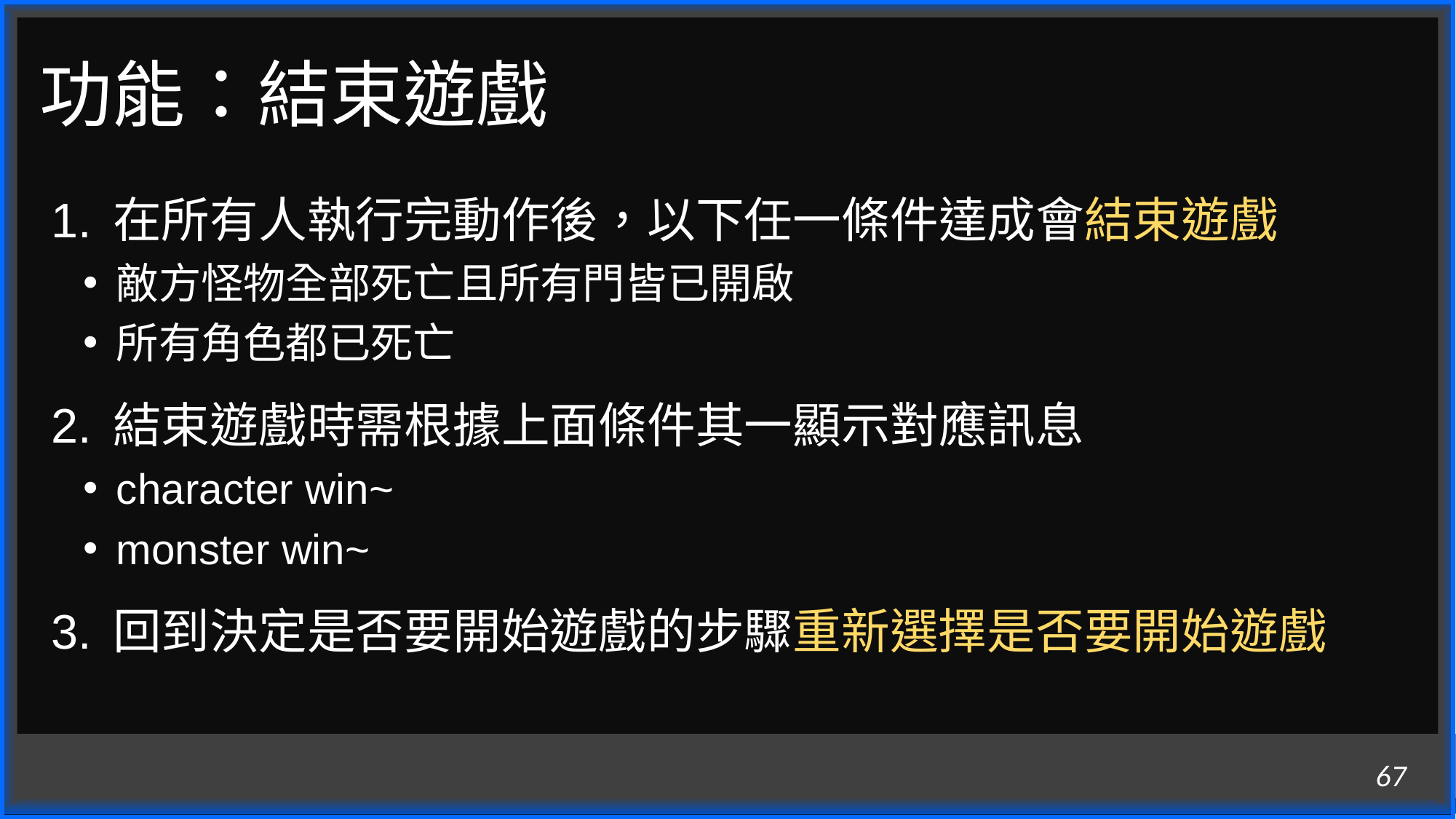

# 功能：結束遊戲
在所有人執行完動作後，以下任一條件達成會結束遊戲
敵方怪物全部死亡且所有門皆已開啟
所有角色都已死亡
結束遊戲時需根據上面條件其一顯示對應訊息
character win~
monster win~
回到決定是否要開始遊戲的步驟重新選擇是否要開始遊戲